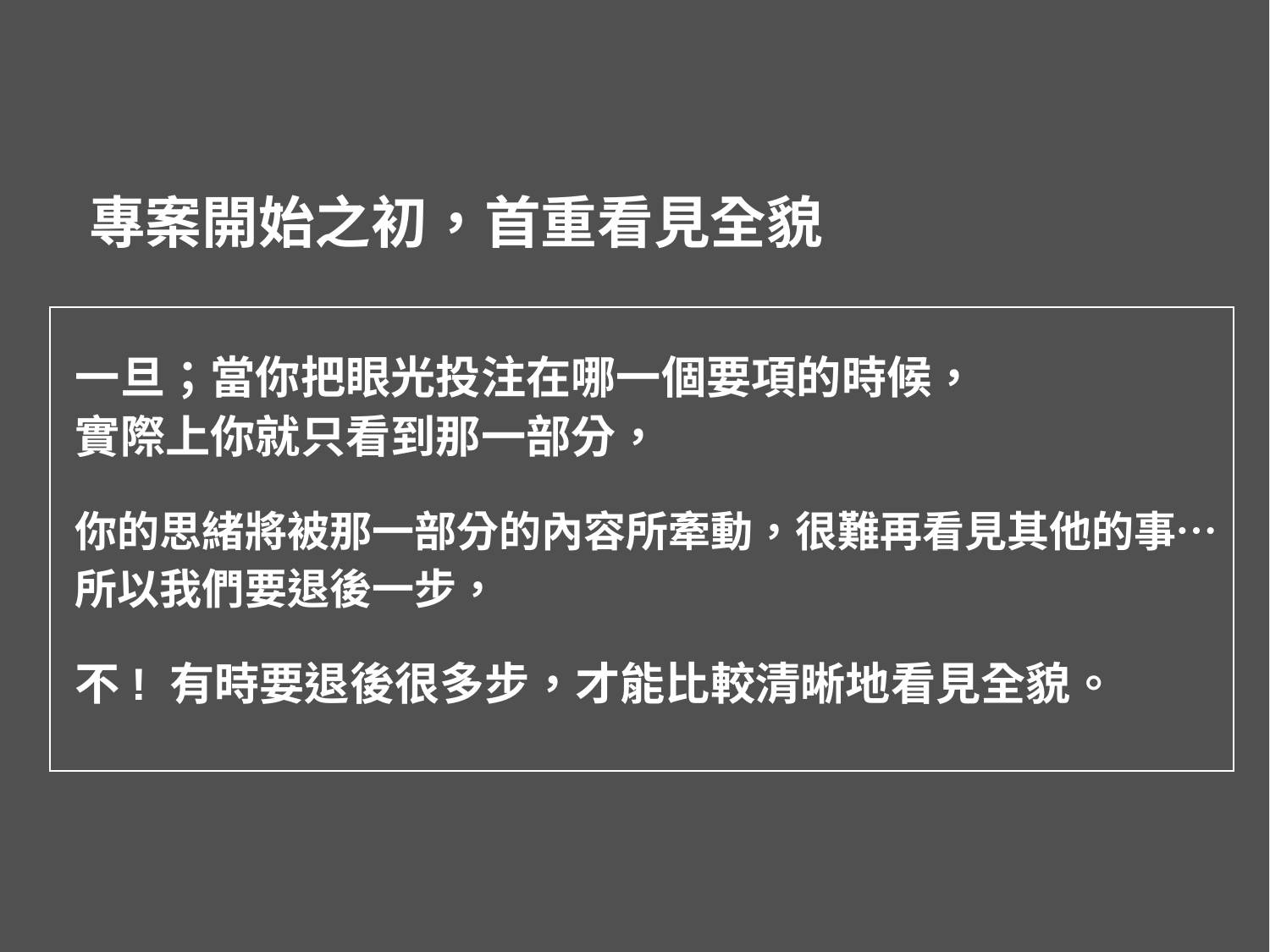

專案開始之初，首重看見全貌

一旦；當你把眼光投注在哪一個要項的時候，
實際上你就只看到那一部分，
你的思緒將被那一部分的內容所牽動，很難再看見其他的事…
所以我們要退後一步，
不! 有時要退後很多步，才能比較清晰地看見全貌。